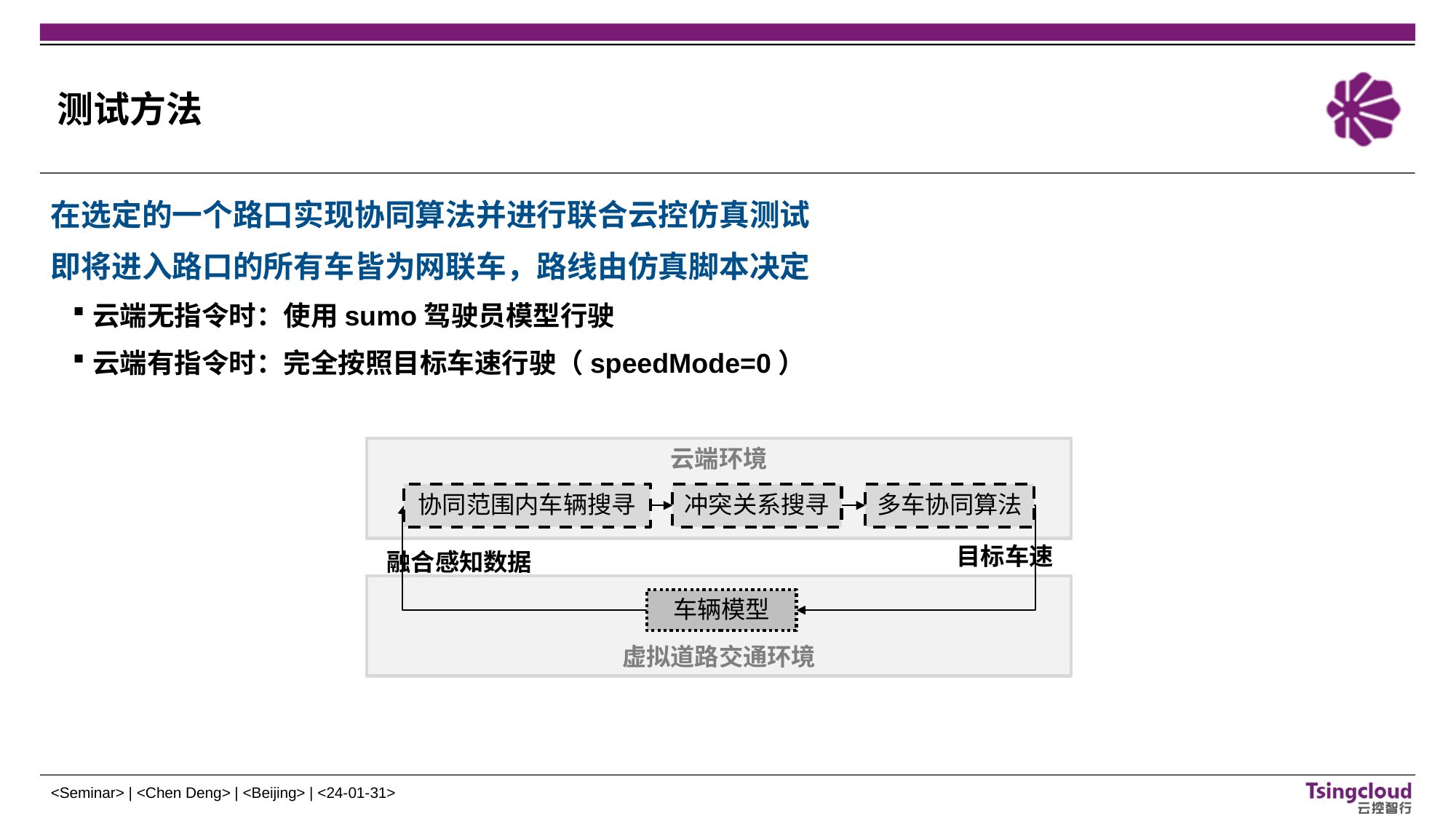

# 测试方法
在选定的一个路口实现协同算法并进行联合云控仿真测试
即将进入路口的所有车皆为网联车，路线由仿真脚本决定
云端无指令时：使用sumo驾驶员模型行驶
云端有指令时：完全按照目标车速行驶（speedMode=0）

云端环境
协同范围内车辆搜寻
冲突关系搜寻
多车协同算法
融合感知数据
目标车速
虚拟道路交通环境
车辆模型